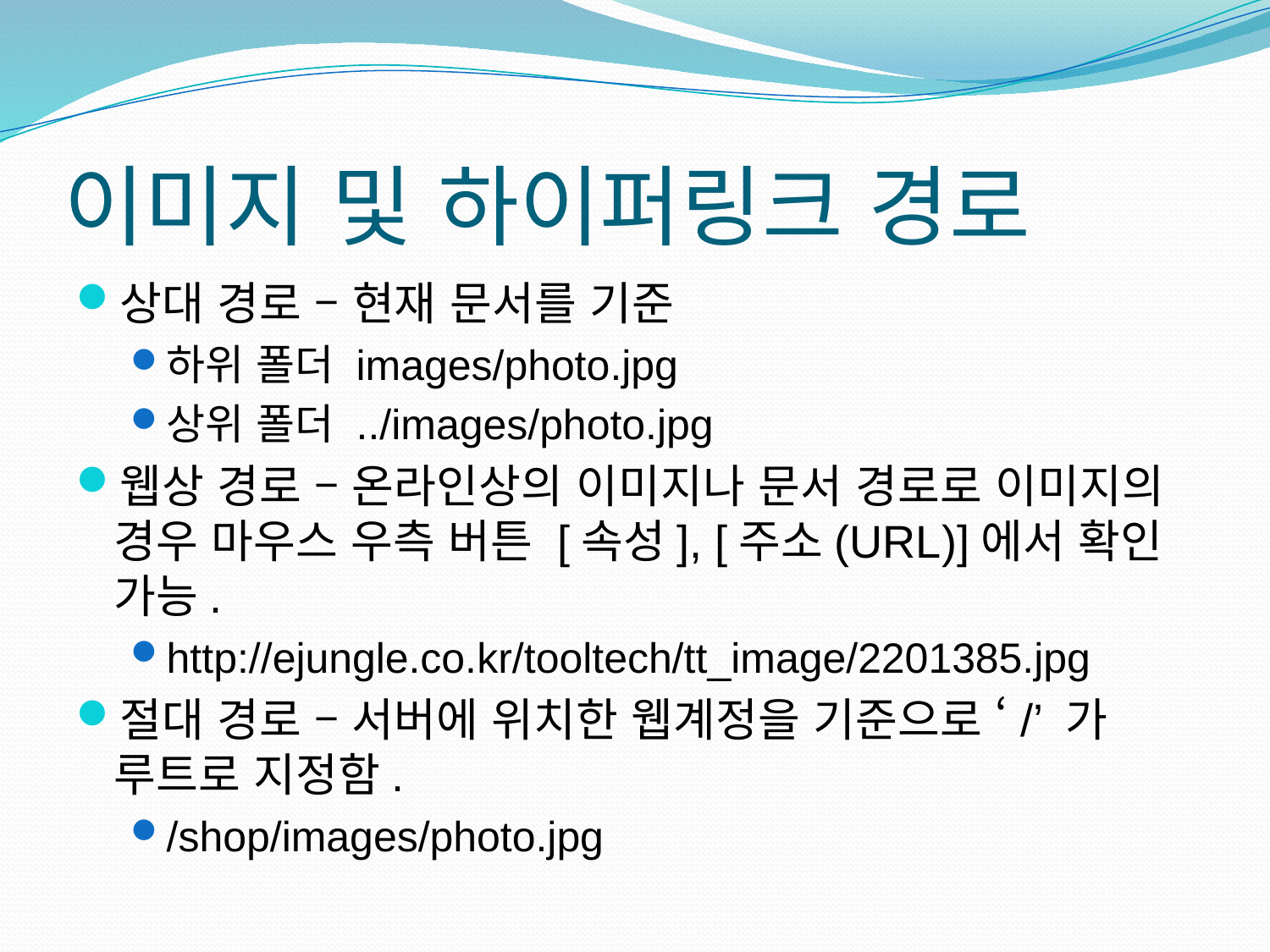

# 이미지 및 하이퍼링크 경로
상대 경로 – 현재 문서를 기준
하위 폴더 images/photo.jpg
상위 폴더 ../images/photo.jpg
웹상 경로 – 온라인상의 이미지나 문서 경로로 이미지의 경우 마우스 우측 버튼 [속성], [주소(URL)]에서 확인 가능.
http://ejungle.co.kr/tooltech/tt_image/2201385.jpg
절대 경로 – 서버에 위치한 웹계정을 기준으로 ‘/’ 가 루트로 지정함.
/shop/images/photo.jpg